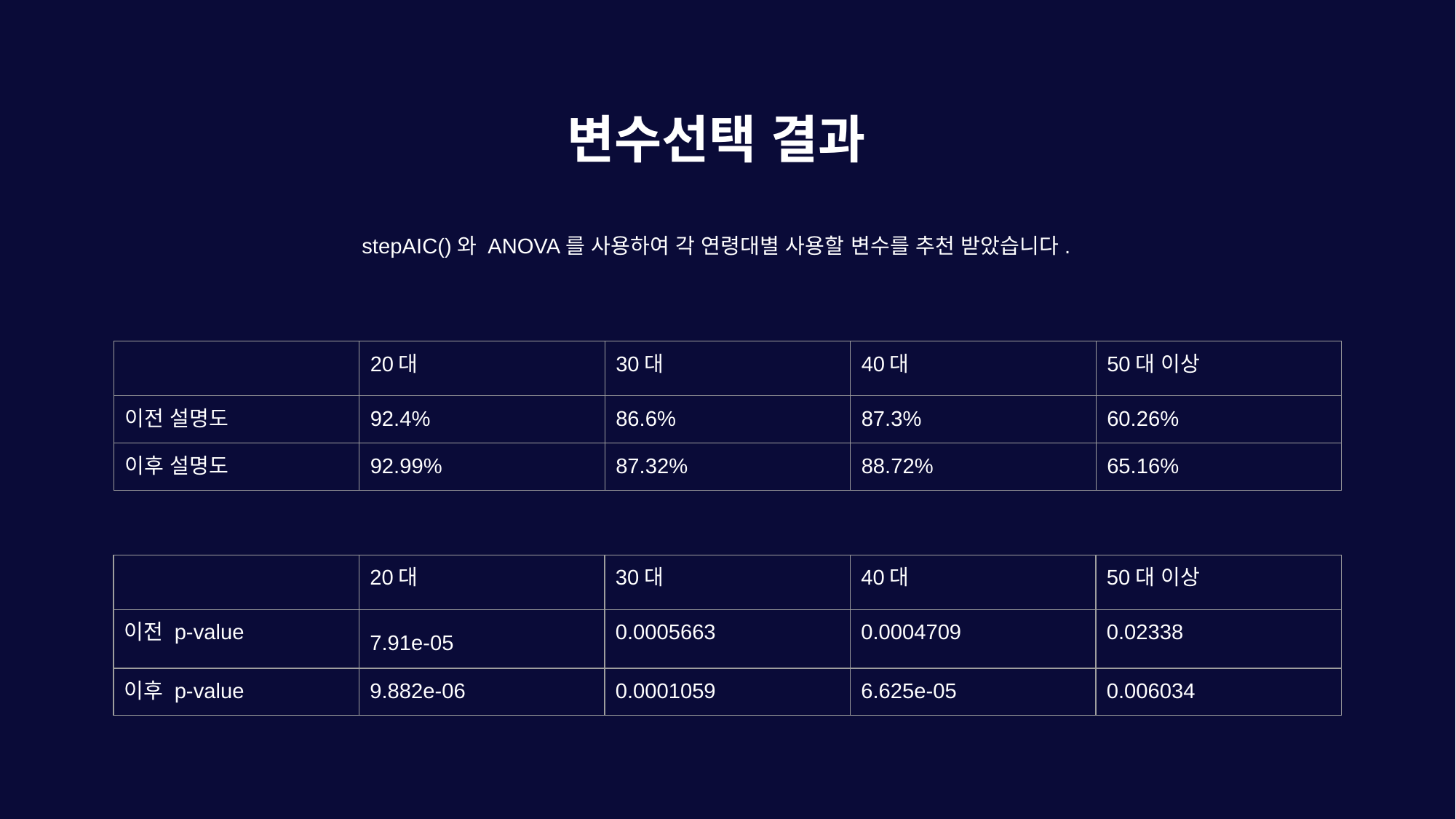

변수선택 결과
stepAIC()와 ANOVA를 사용하여 각 연령대별 사용할 변수를 추천 받았습니다.
|  | 20대 | 30대 | 40대 | 50대 이상 |
| --- | --- | --- | --- | --- |
| 이전 설명도 | 92.4% | 86.6% | 87.3% | 60.26% |
| 이후 설명도 | 92.99% | 87.32% | 88.72% | 65.16% |
|  | 20대 | 30대 | 40대 | 50대 이상 |
| --- | --- | --- | --- | --- |
| 이전 p-value | 7.91e-05 | 0.0005663 | 0.0004709 | 0.02338 |
| 이후 p-value | 9.882e-06 | 0.0001059 | 6.625e-05 | 0.006034 |